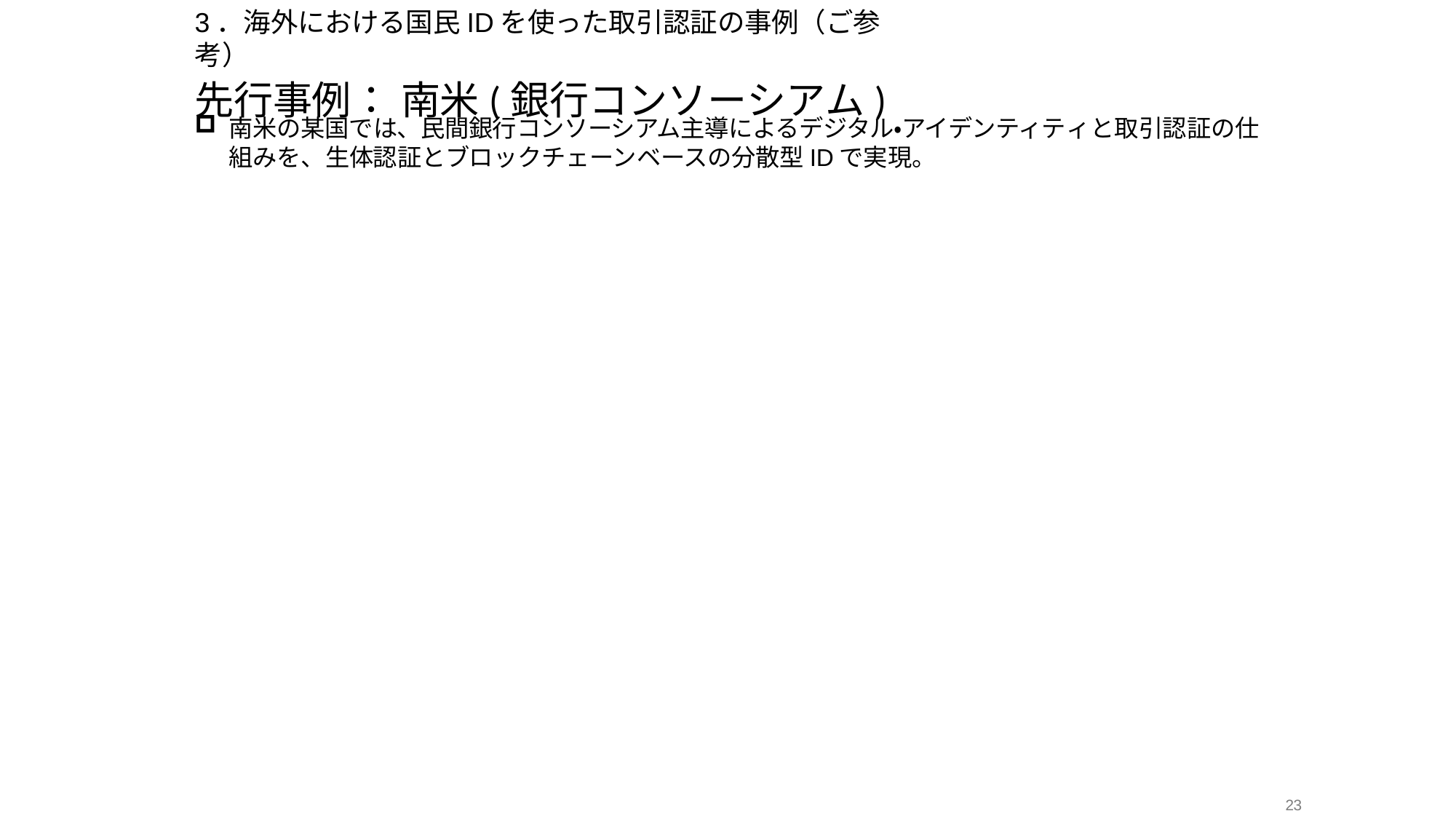

# 3．海外における国民IDを使った取引認証の事例（ご参考）
先行事例：	南米(銀行コンソーシアム)
南米の某国では、民間銀行コンソーシアム主導によるデジタル・アイデンティティと取引認証の仕組みを、生体認証とブロックチェーンベースの分散型IDで実現。
23